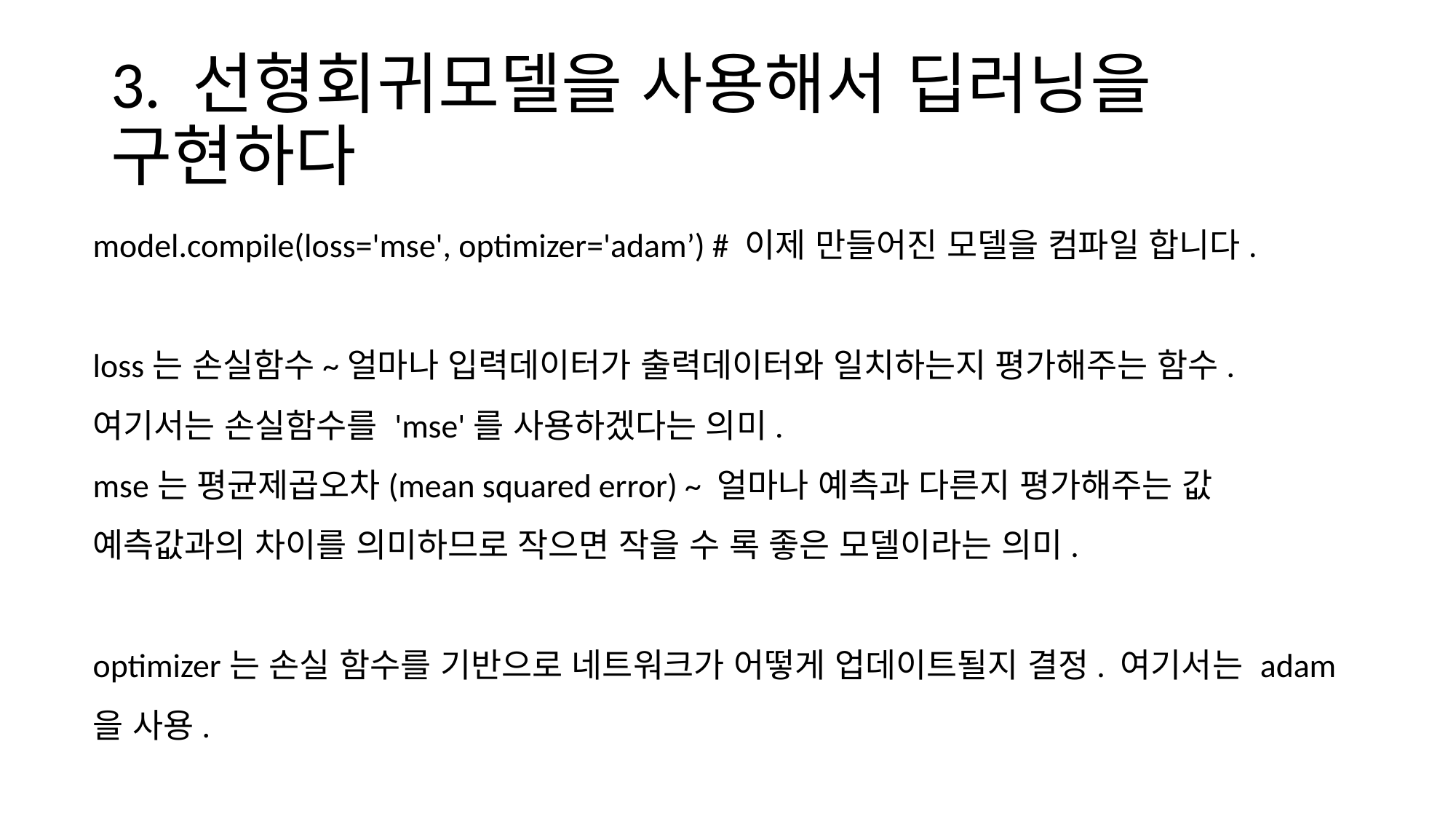

# 3. 선형회귀모델을 사용해서 딥러닝을 구현하다
model.compile(loss='mse', optimizer='adam’) # 이제 만들어진 모델을 컴파일 합니다.

loss는 손실함수~얼마나 입력데이터가 출력데이터와 일치하는지 평가해주는 함수. 여기서는 손실함수를 'mse'를 사용하겠다는 의미.
mse는 평균제곱오차(mean squared error) ~ 얼마나 예측과 다른지 평가해주는 값
예측값과의 차이를 의미하므로 작으면 작을 수 록 좋은 모델이라는 의미.

optimizer는 손실 함수를 기반으로 네트워크가 어떻게 업데이트될지 결정. 여기서는 adam을 사용.